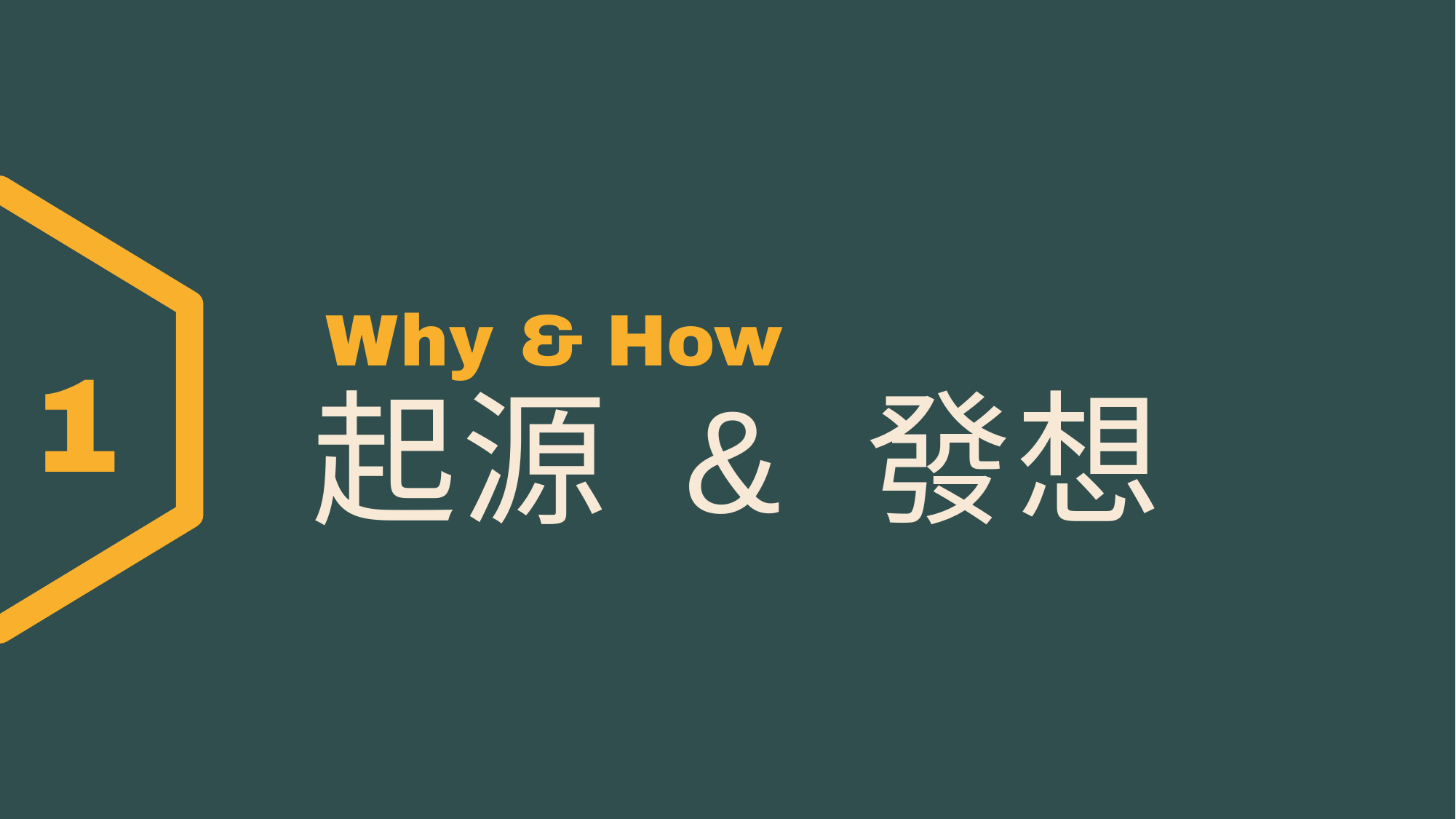

Why & How
1
起源 & 發想